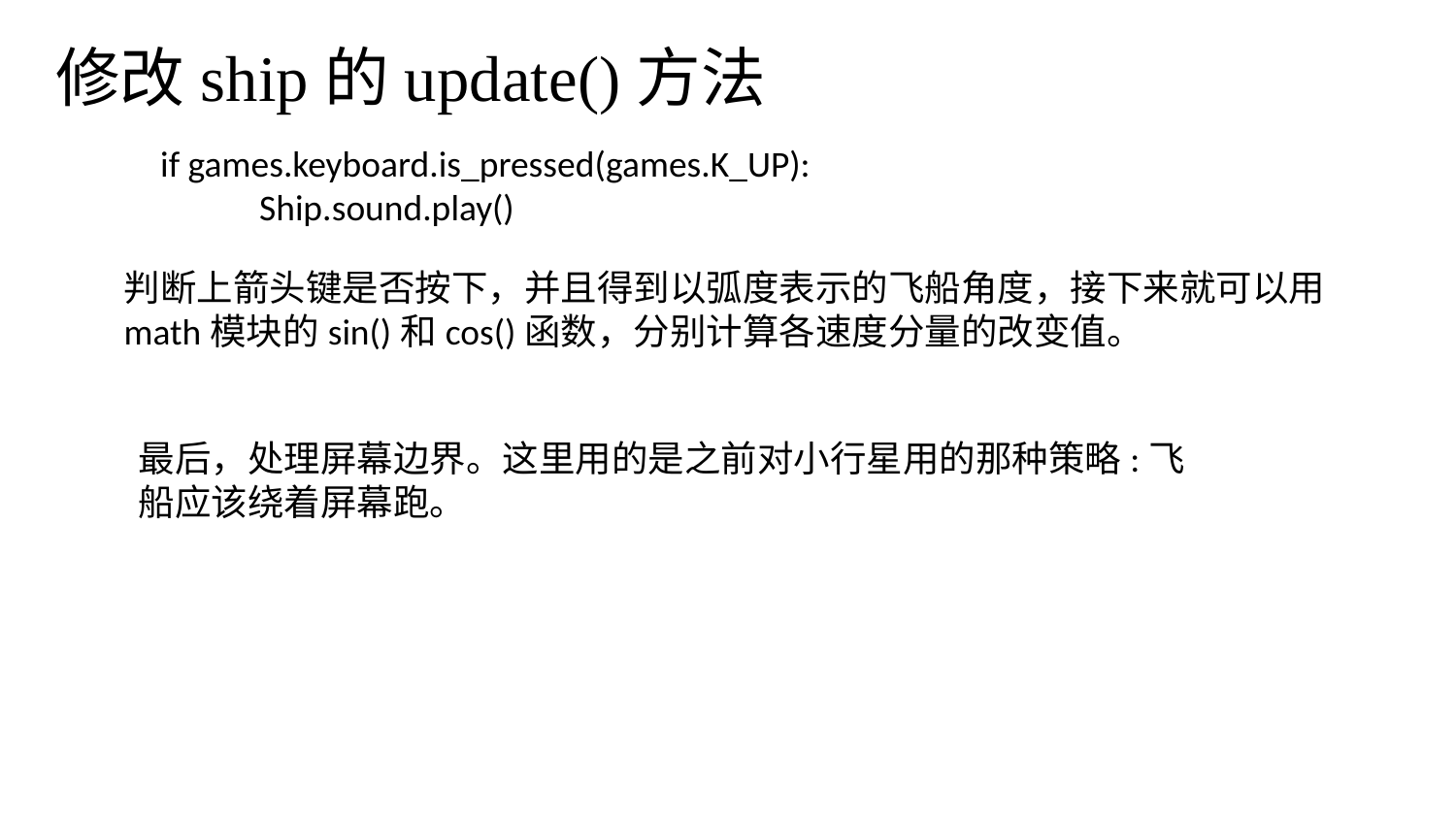

修改ship的update()方法
if games.keyboard.is_pressed(games.K_UP):
            Ship.sound.play()
判断上箭头键是否按下，并且得到以弧度表示的飞船角度，接下来就可以用math模块的sin()和cos()函数，分别计算各速度分量的改变值。

最后，处理屏幕边界。这里用的是之前对小行星用的那种策略:飞船应该绕着屏幕跑。
14